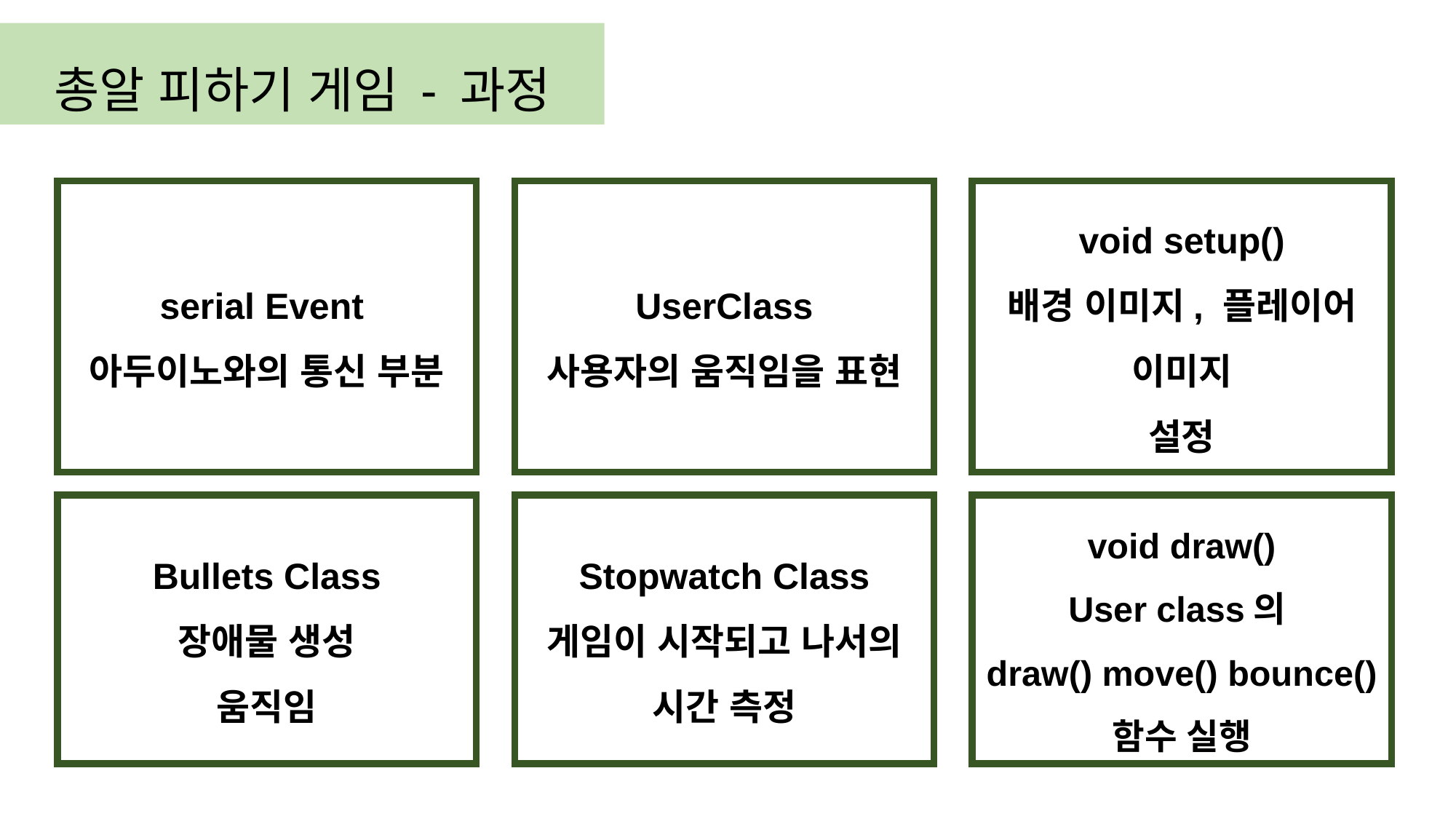

총알 피하기 게임 - 과정

serial Event
아두이노와의 통신 부분
UserClass
사용자의 움직임을 표현
void setup()
배경 이미지, 플레이어 이미지
설정
Bullets Class
장애물 생성
움직임
Stopwatch Class
게임이 시작되고 나서의
시간 측정
void draw()
User class의
draw() move() bounce()
함수 실행